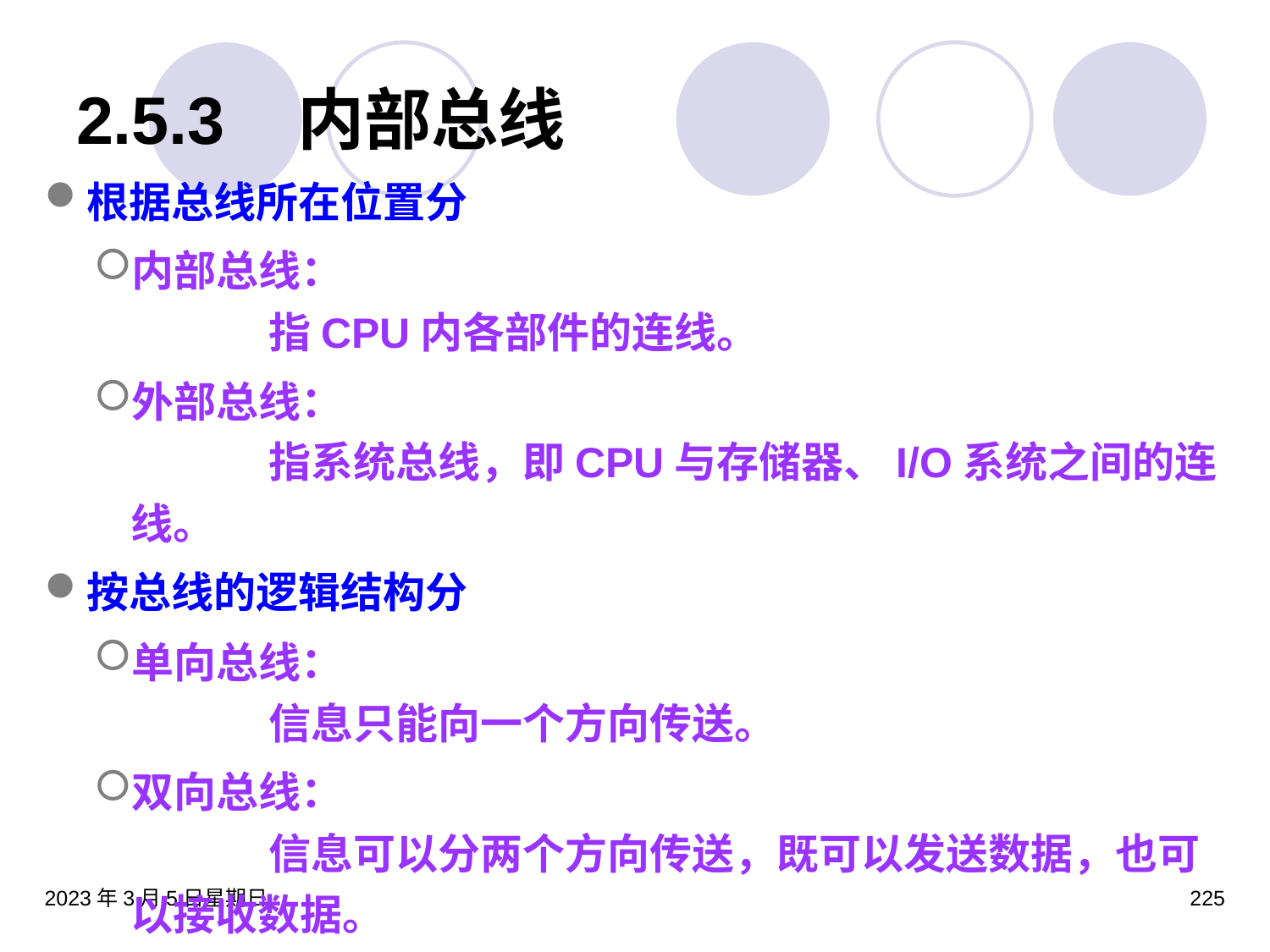

# 2.5.3   内部总线
根据总线所在位置分
内部总线：
	指CPU内各部件的连线。
外部总线：
	指系统总线，即CPU与存储器、I/O系统之间的连线。
按总线的逻辑结构分
单向总线：
	信息只能向一个方向传送。
双向总线：
	信息可以分两个方向传送，既可以发送数据，也可以接收数据。
2023年3月5日星期日
225